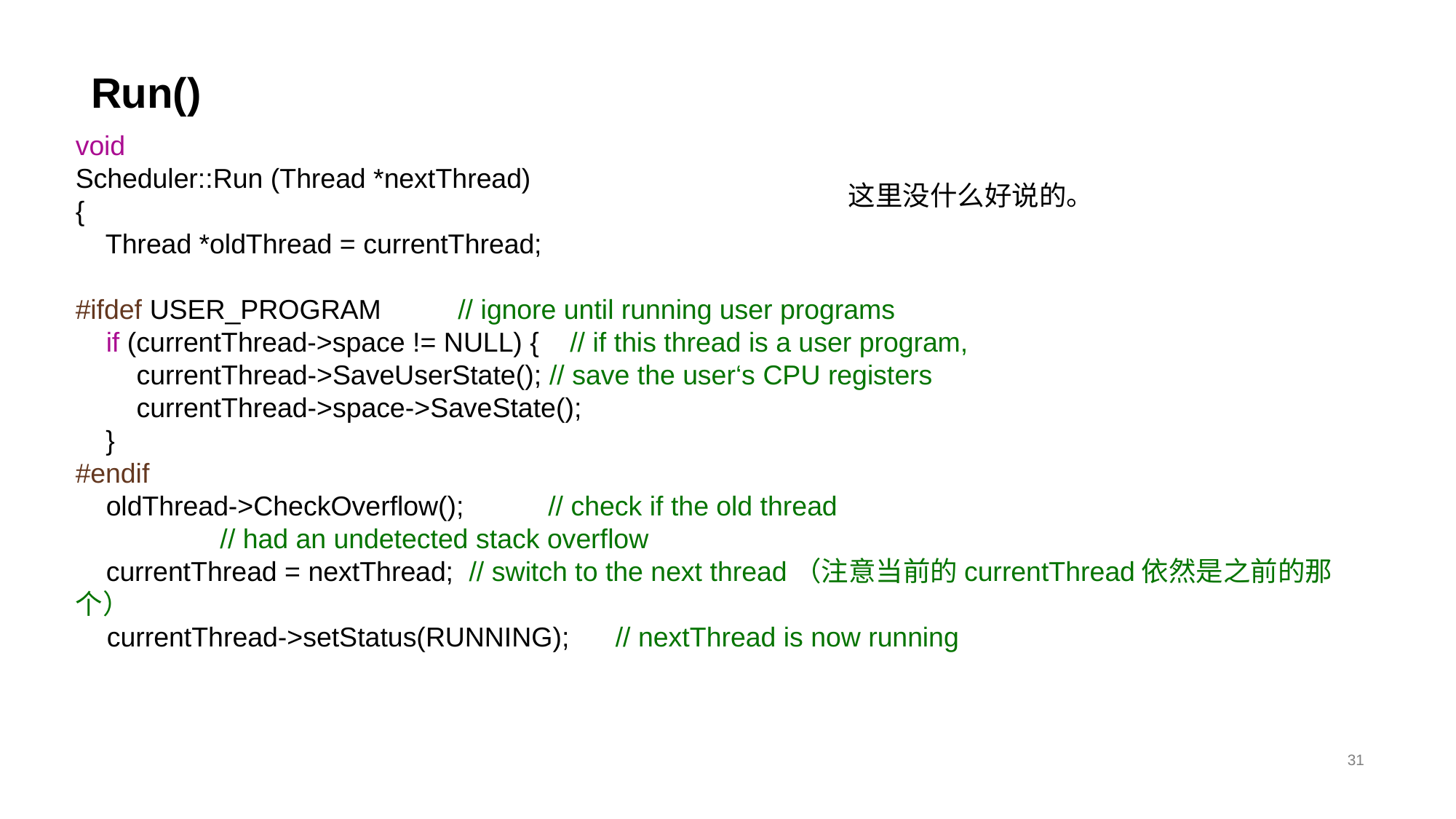

# Run()
void
Scheduler::Run (Thread *nextThread)
{
    Thread *oldThread = currentThread;
#ifdef USER_PROGRAM          // ignore until running user programs
    if (currentThread->space != NULL) {    // if this thread is a user program,
        currentThread->SaveUserState(); // save the user‘s CPU registers
        currentThread->space->SaveState();
    }
#endif
    oldThread->CheckOverflow();           // check if the old thread
                   // had an undetected stack overflow
    currentThread = nextThread;  // switch to the next thread（注意当前的currentThread依然是之前的那个）
    currentThread->setStatus(RUNNING);      // nextThread is now running
这里没什么好说的。
31